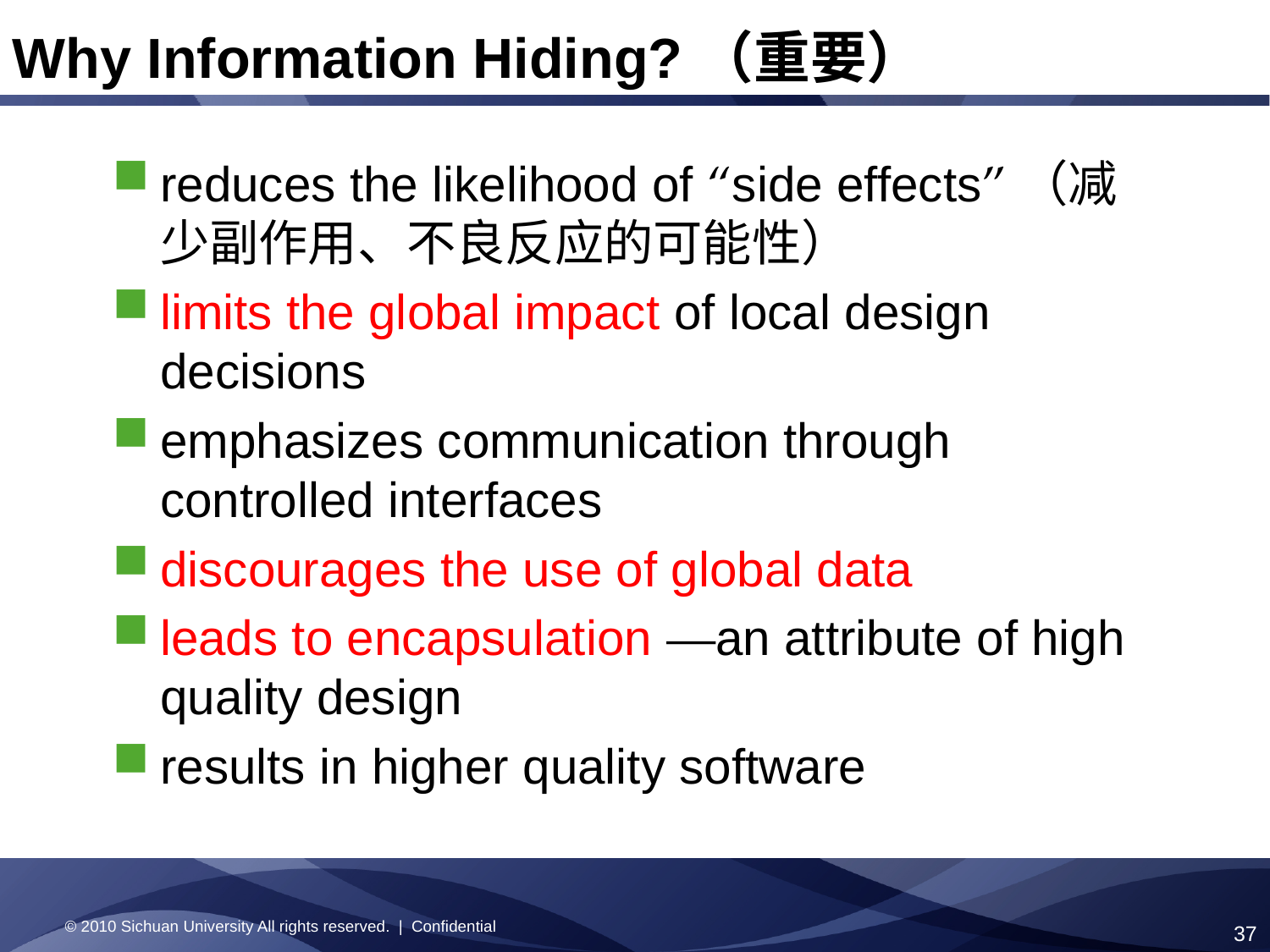

Why Information Hiding?（重要）
reduces the likelihood of “side effects”（减少副作用、不良反应的可能性）
limits the global impact of local design decisions
emphasizes communication through controlled interfaces
discourages the use of global data
leads to encapsulation —an attribute of high quality design
results in higher quality software
© 2010 Sichuan University All rights reserved.  |  Confidential
37